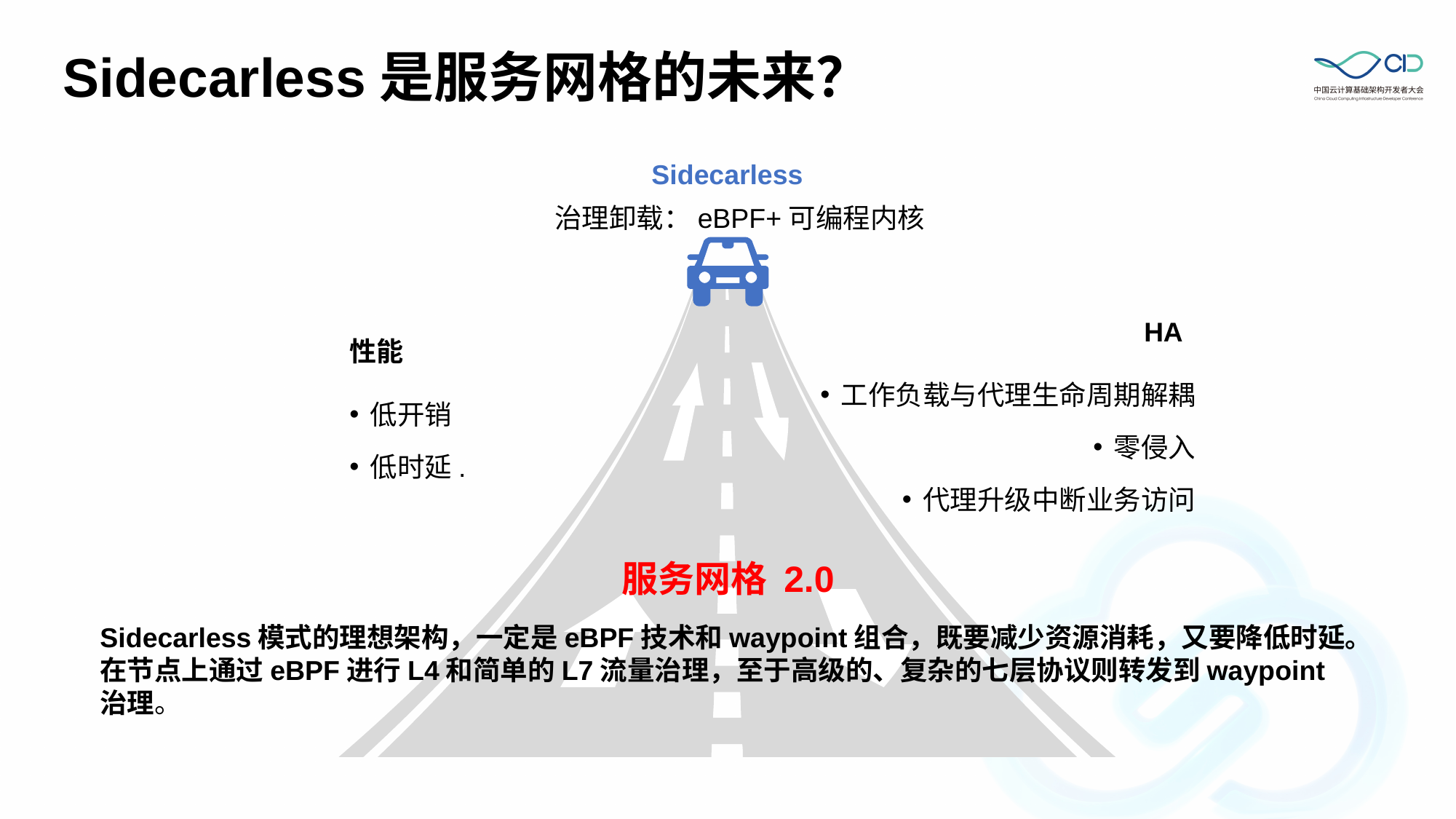

# Sidecarless是服务网格的未来？
Sidecarless
治理卸载：eBPF+可编程内核

HA
性能
工作负载与代理生命周期解耦
零侵入
代理升级中断业务访问

低开销
低时延.
服务网格 2.0
Sidecarless模式的理想架构，一定是eBPF技术和waypoint组合，既要减少资源消耗，又要降低时延。在节点上通过eBPF进行L4和简单的L7流量治理，至于高级的、复杂的七层协议则转发到waypoint治理。